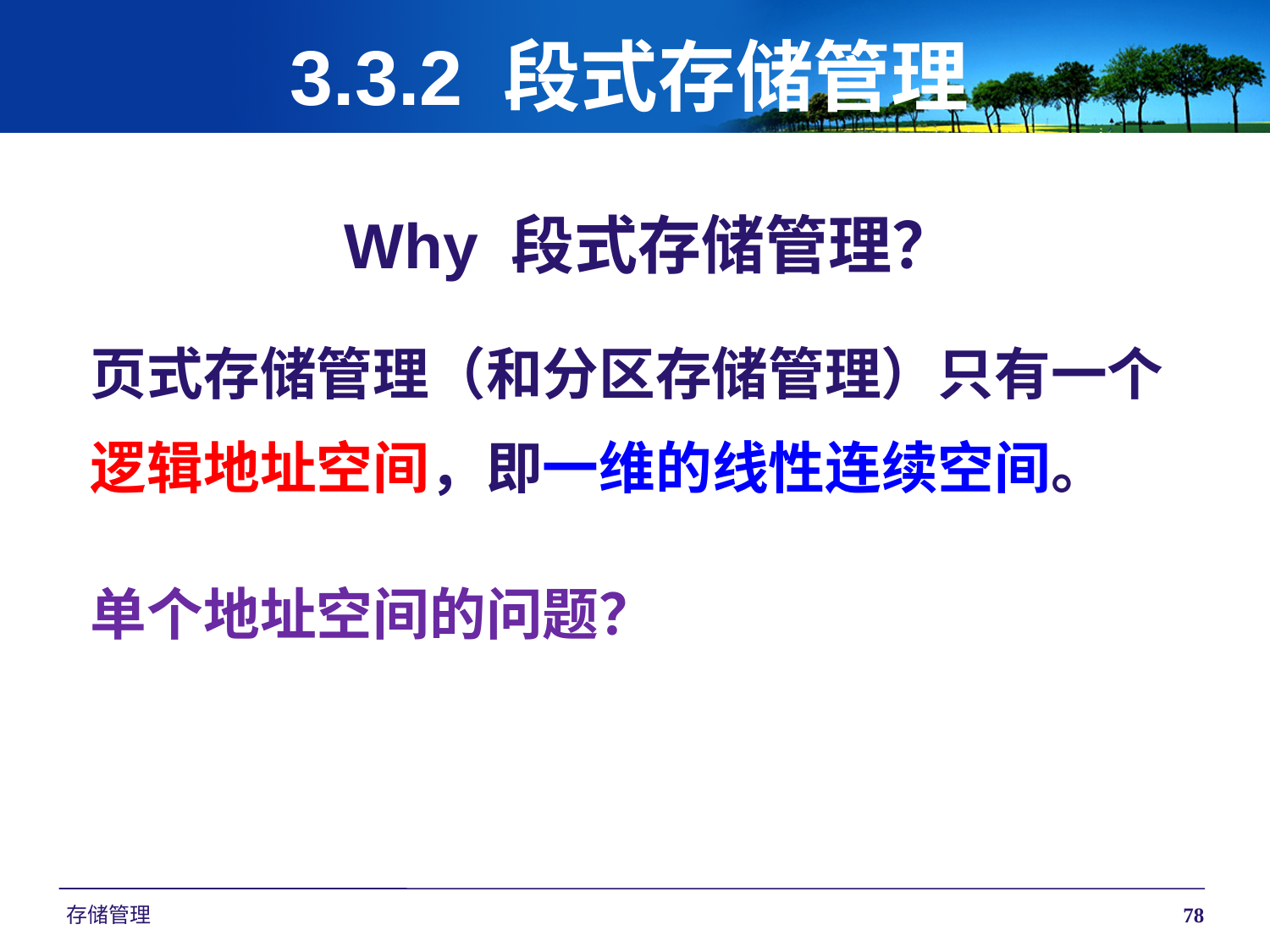

# 3.3.2 段式存储管理
		Why 段式存储管理？
页式存储管理（和分区存储管理）只有一个
逻辑地址空间，即一维的线性连续空间。

单个地址空间的问题？
存储管理
78